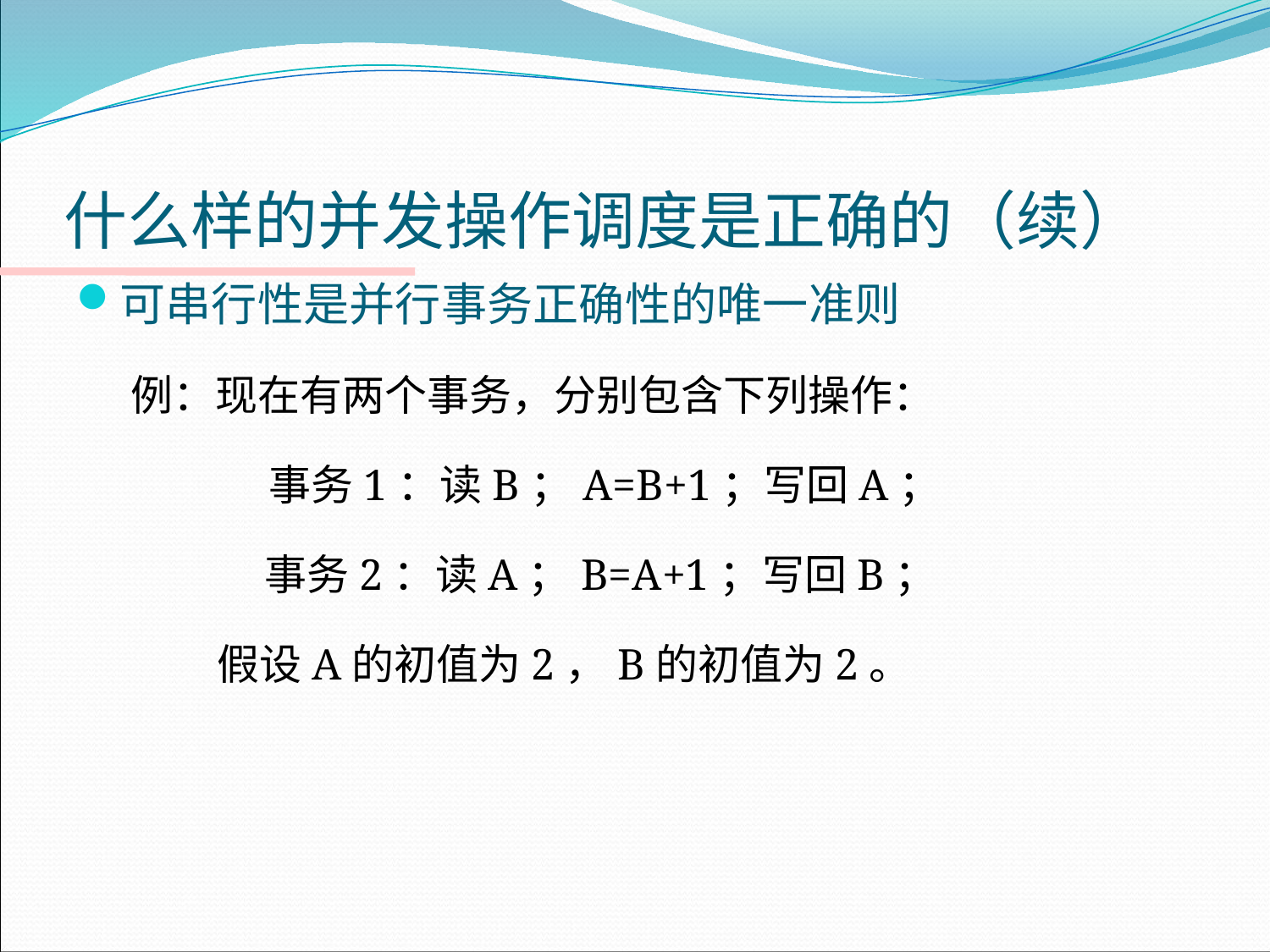

# 什么样的并发操作调度是正确的（续）
可串行性是并行事务正确性的唯一准则
例：现在有两个事务，分别包含下列操作：
        　 事务1：读B；A=B+1；写回A；
             事务2：读A；B=A+1；写回B；
        假设A的初值为2，B的初值为2。
1030